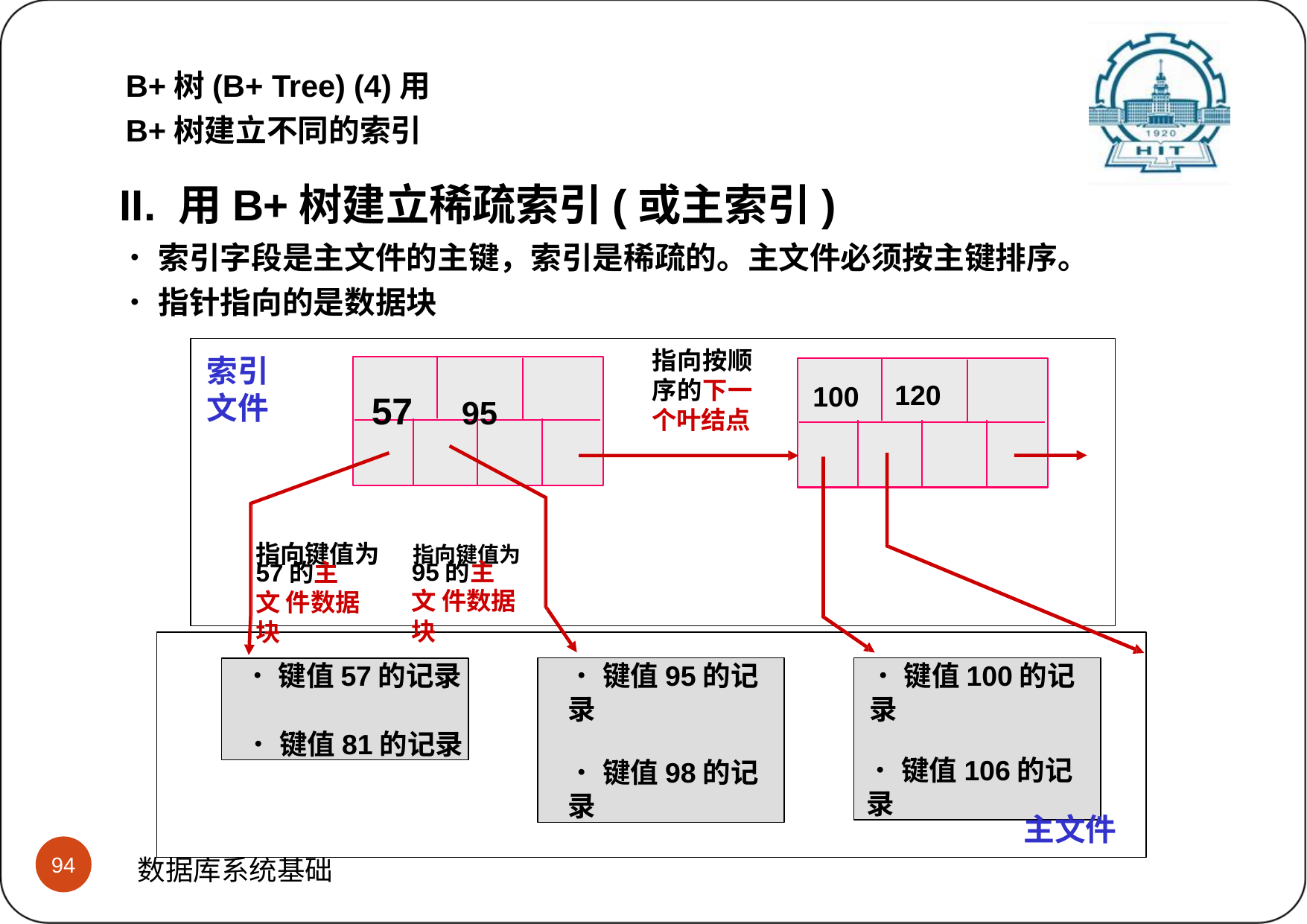

B+树(B+ Tree) (4)用B+树建立不同的索引
II. 用B+树建立稀疏索引(或主索引)
•索引字段是主文件的主键，索引是稀疏的。主文件必须按主键排序。
•指针指向的是数据块

指向按顺 序的下一 个叶结点
索引 文件

57	95
120
100

指向键值为	指向键值为
95的主文 件数据块
57的主文 件数据块

•键值95的记录

•键值98的记录
•键值100的记录

•键值106的记录
•键值57的记录

•键值81的记录
主文件